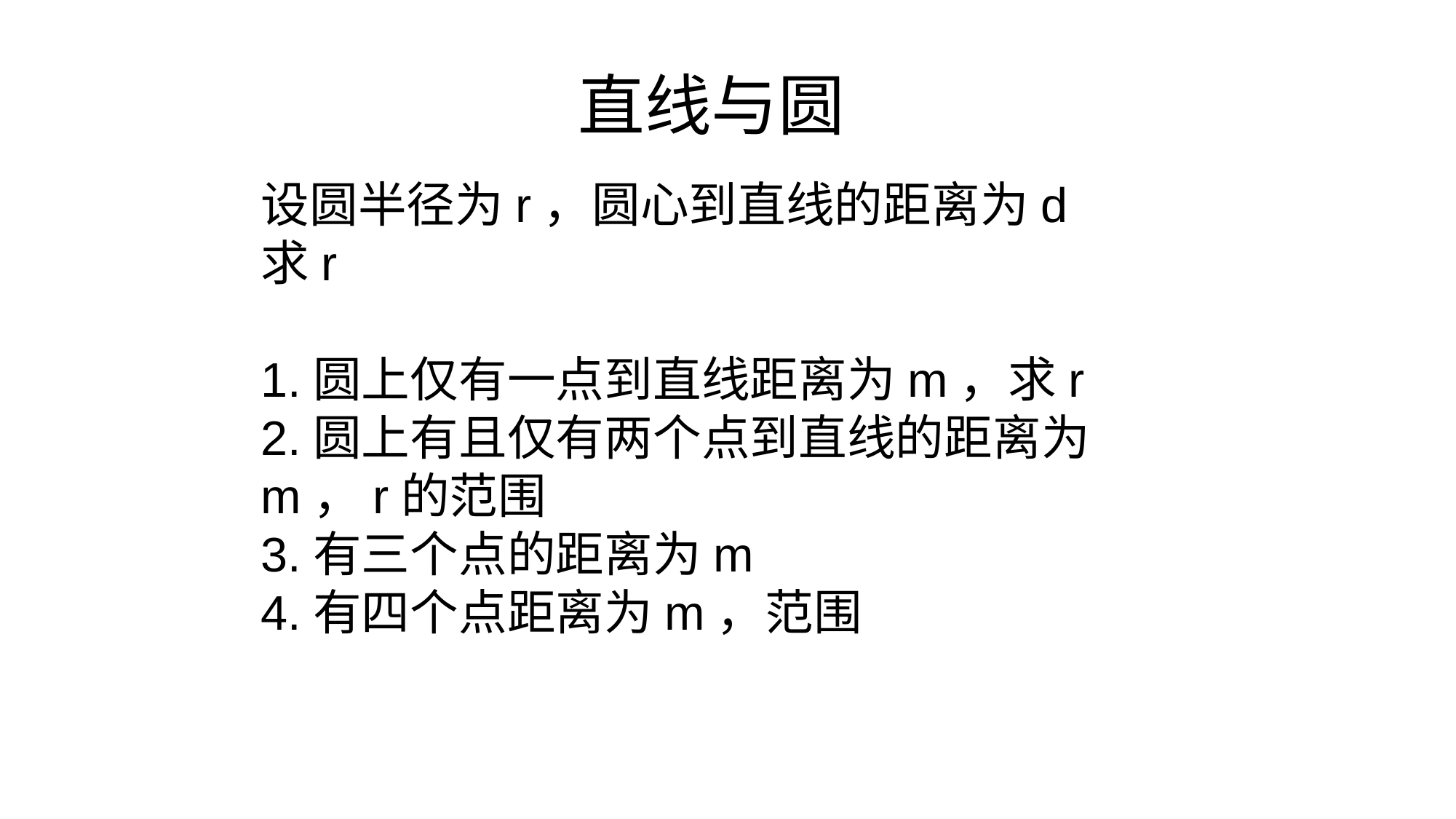

# 直线与圆
设圆半径为r，圆心到直线的距离为d
求r

1.圆上仅有一点到直线距离为m，求r
2.圆上有且仅有两个点到直线的距离为m，r的范围
3.有三个点的距离为m
4.有四个点距离为m，范围